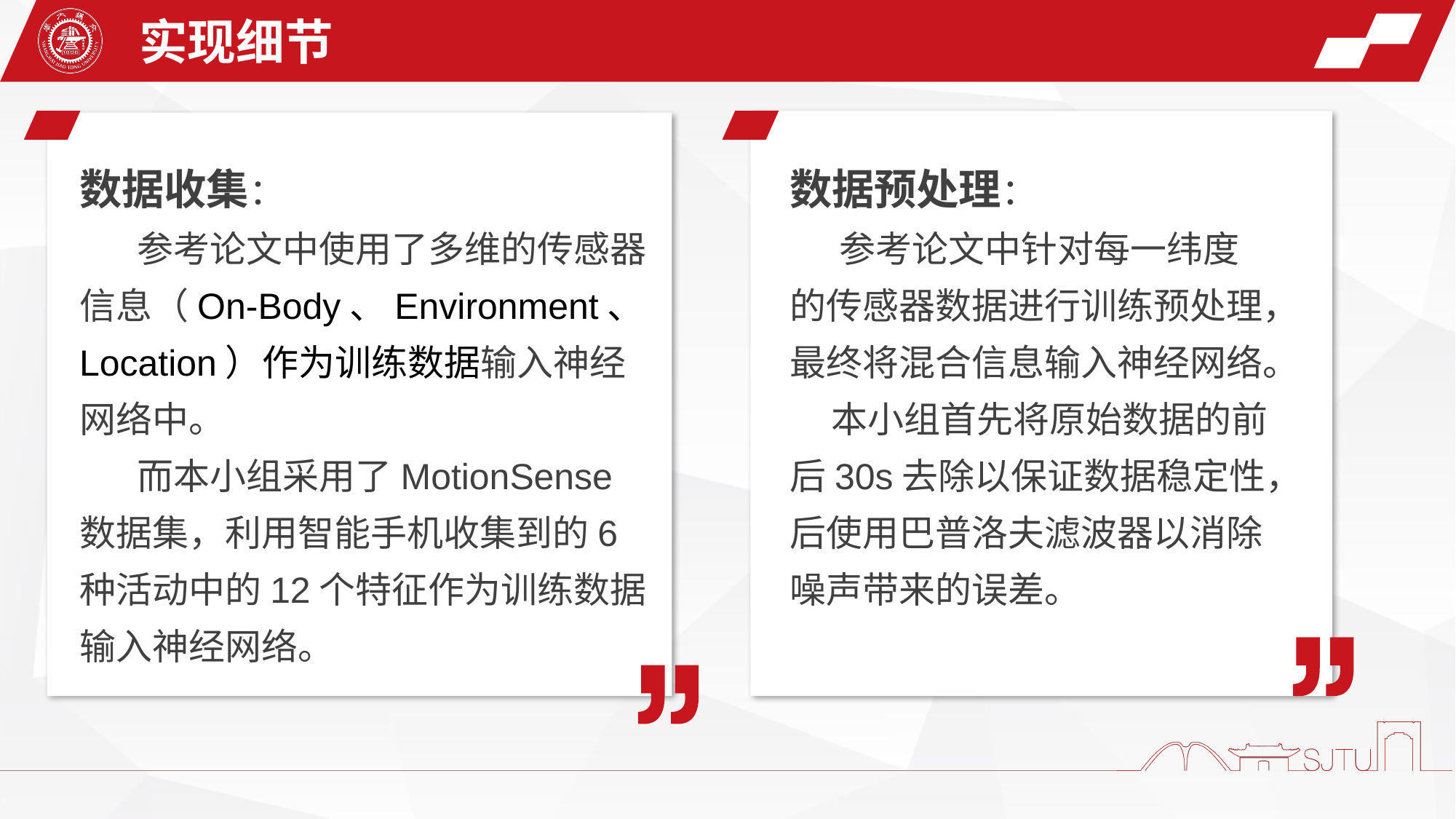

实现细节

数据收集：
      参考论文中使用了多维的传感器信息（On-Body、Environment、Location）作为训练数据输入神经网络中。
      而本小组采用了MotionSense 数据集，利用智能手机收集到的6种活动中的12个特征作为训练数据输入神经网络。

数据预处理：
     参考论文中针对每一纬度的传感器数据进行训练预处理，最终将混合信息输入神经网络。
    本小组首先将原始数据的前后30s去除以保证数据稳定性，后使用巴普洛夫滤波器以消除噪声带来的误差。